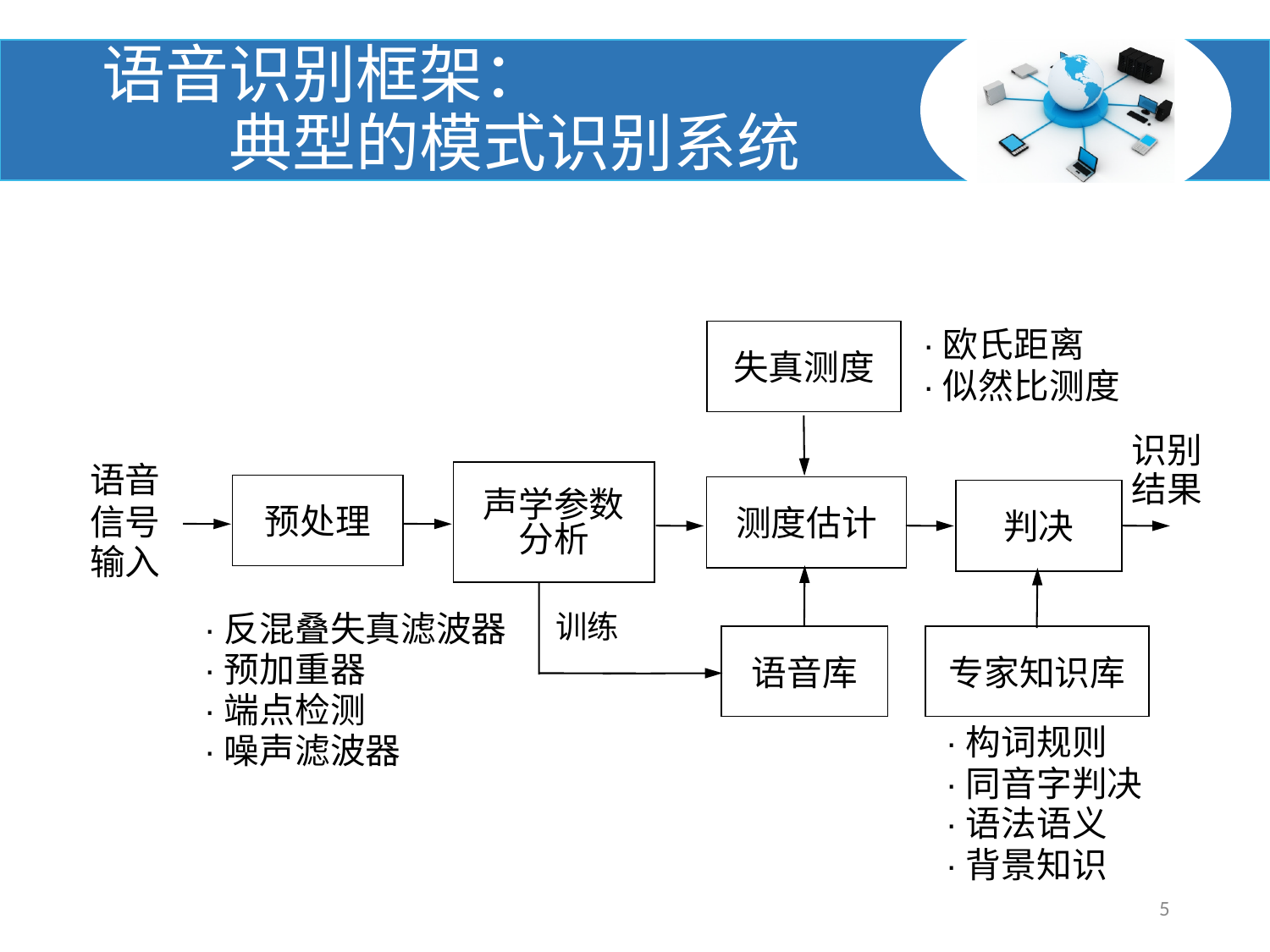

# 语音识别框架： 典型的模式识别系统
·欧氏距离
·似然比测度

失真测度

识别
结果
语音
信号
输入
声学参数
分析
预处理
测度估计
判决

训练
·反混叠失真滤波器
·预加重器
·端点检测
·噪声滤波器
语音库
专家知识库

·构词规则
·同音字判决
·语法语义
·背景知识

5